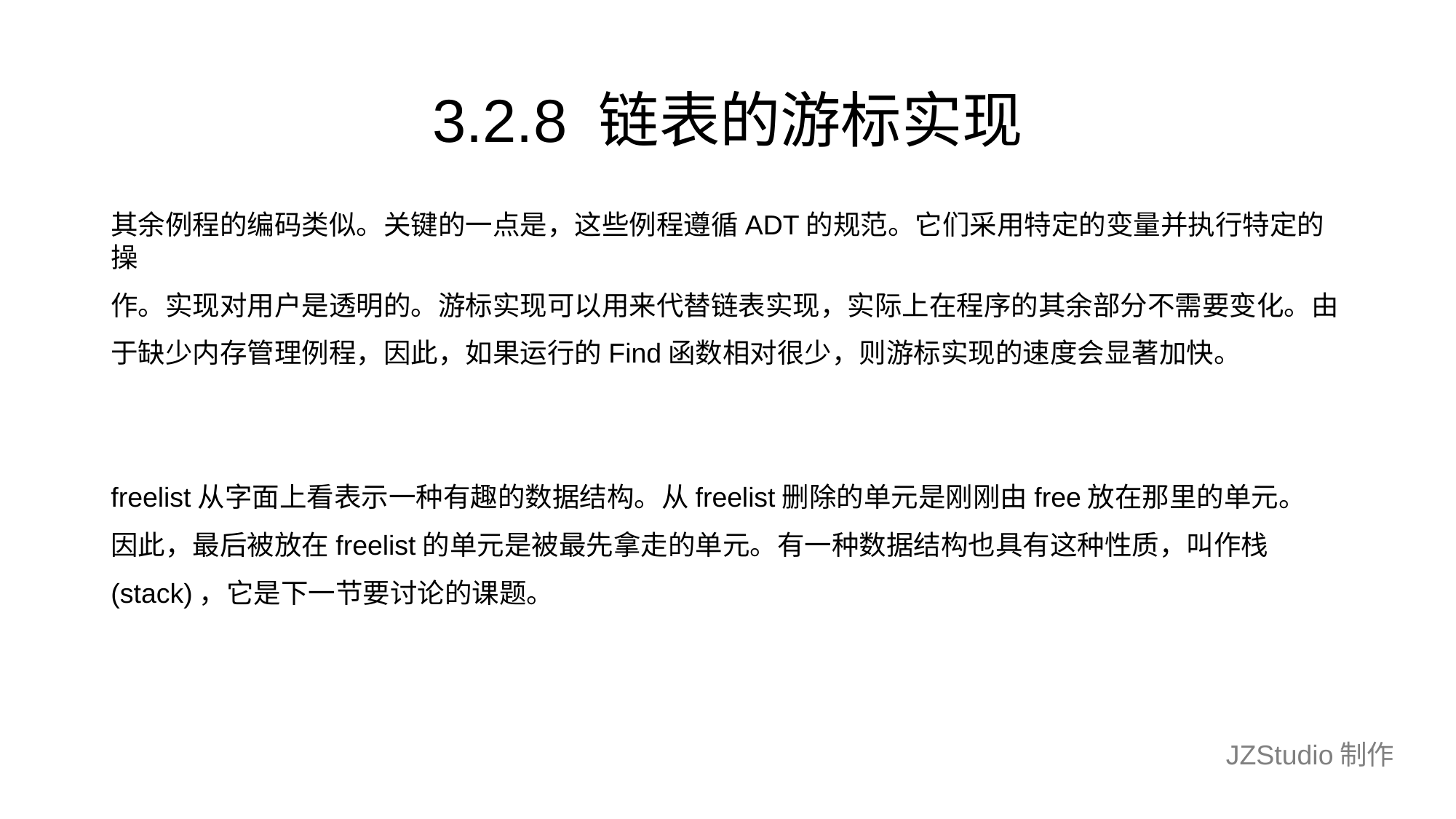

# 3.2.8 链表的游标实现
其余例程的编码类似。关键的一点是，这些例程遵循ADT的规范。它们采用特定的变量并执行特定的操
作。实现对用户是透明的。游标实现可以用来代替链表实现，实际上在程序的其余部分不需要变化。由
于缺少内存管理例程，因此，如果运行的Find函数相对很少，则游标实现的速度会显著加快。

freelist从字面上看表示一种有趣的数据结构。从freelist删除的单元是刚刚由free放在那里的单元。
因此，最后被放在freelist的单元是被最先拿走的单元。有一种数据结构也具有这种性质，叫作栈
(stack)，它是下一节要讨论的课题。